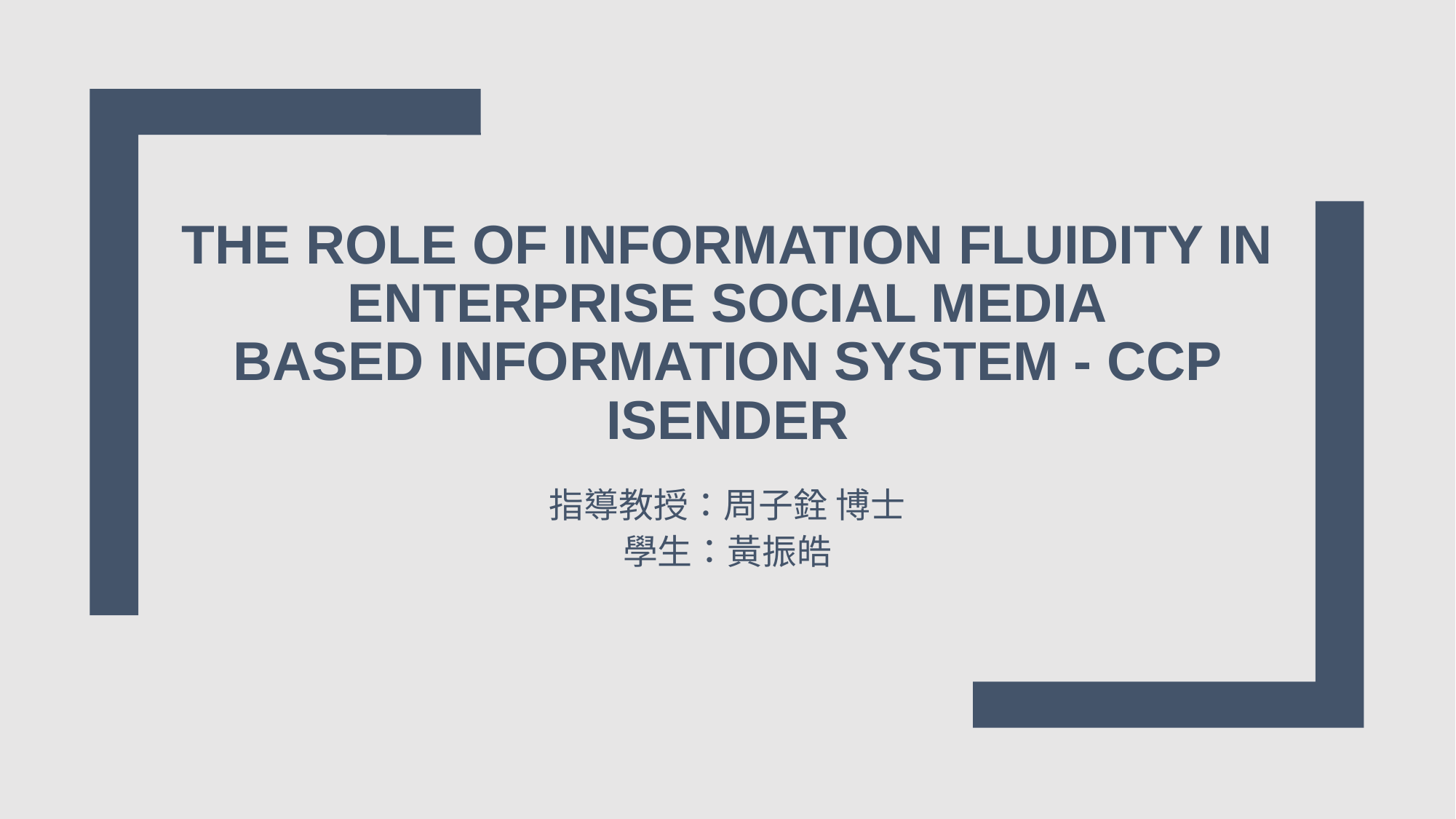

# The role of Information Fluidity in Enterprise Social Media based information system - CCP iSender
指導教授：周子銓 博士
學生：黃振皓